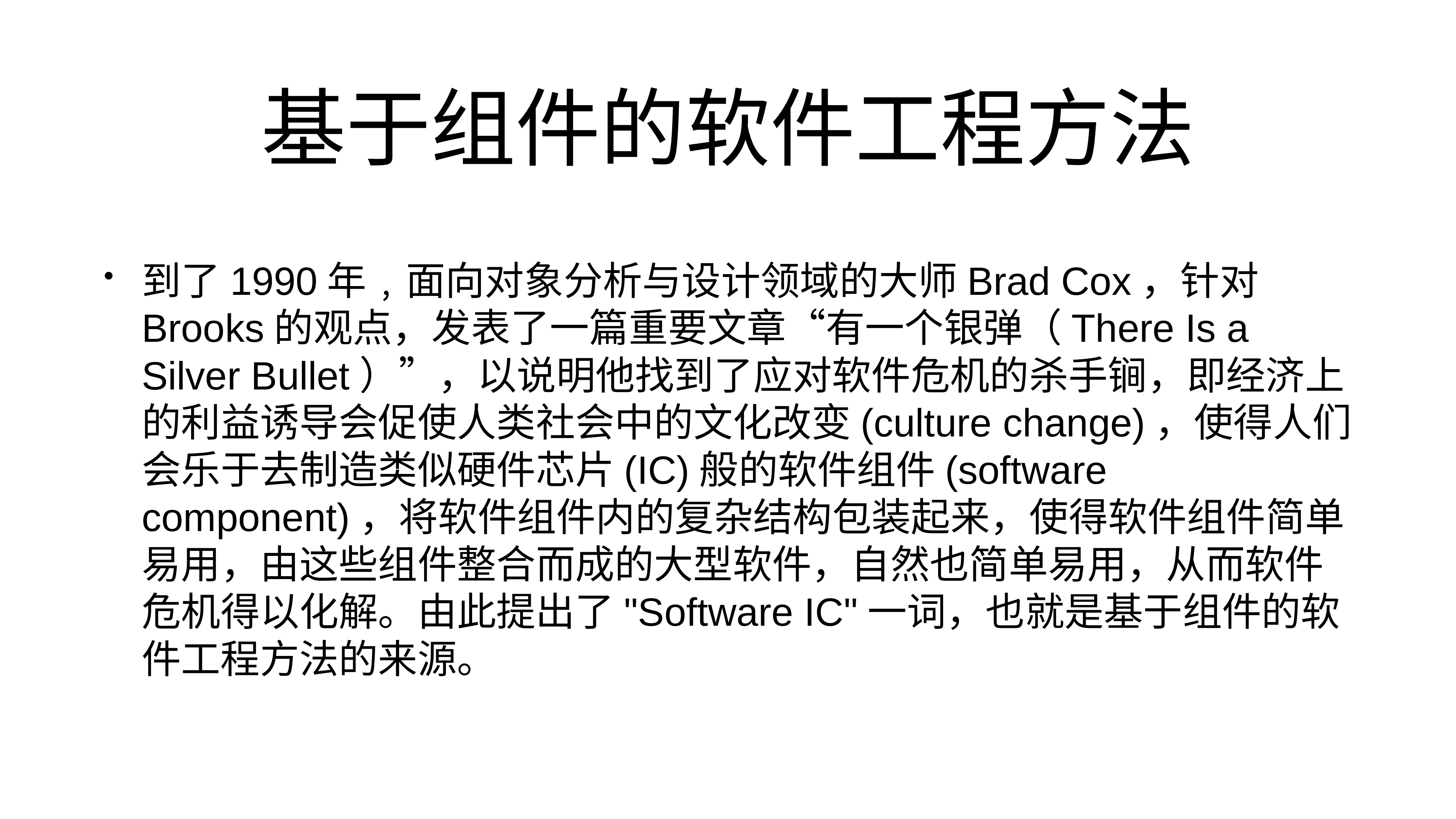

# 基于组件的软件工程方法
到了1990年﹐面向对象分析与设计领域的大师Brad Cox，针对Brooks的观点，发表了一篇重要文章“有一个银弹（There Is a Silver Bullet）”，以说明他找到了应对软件危机的杀手锏，即经济上的利益诱导会促使人类社会中的文化改变(culture change)，使得人们会乐于去制造类似硬件芯片(IC)般的软件组件(software component)，将软件组件内的复杂结构包装起来，使得软件组件简单易用，由这些组件整合而成的大型软件，自然也简单易用，从而软件危机得以化解。由此提出了"Software IC"一词，也就是基于组件的软件工程方法的来源。